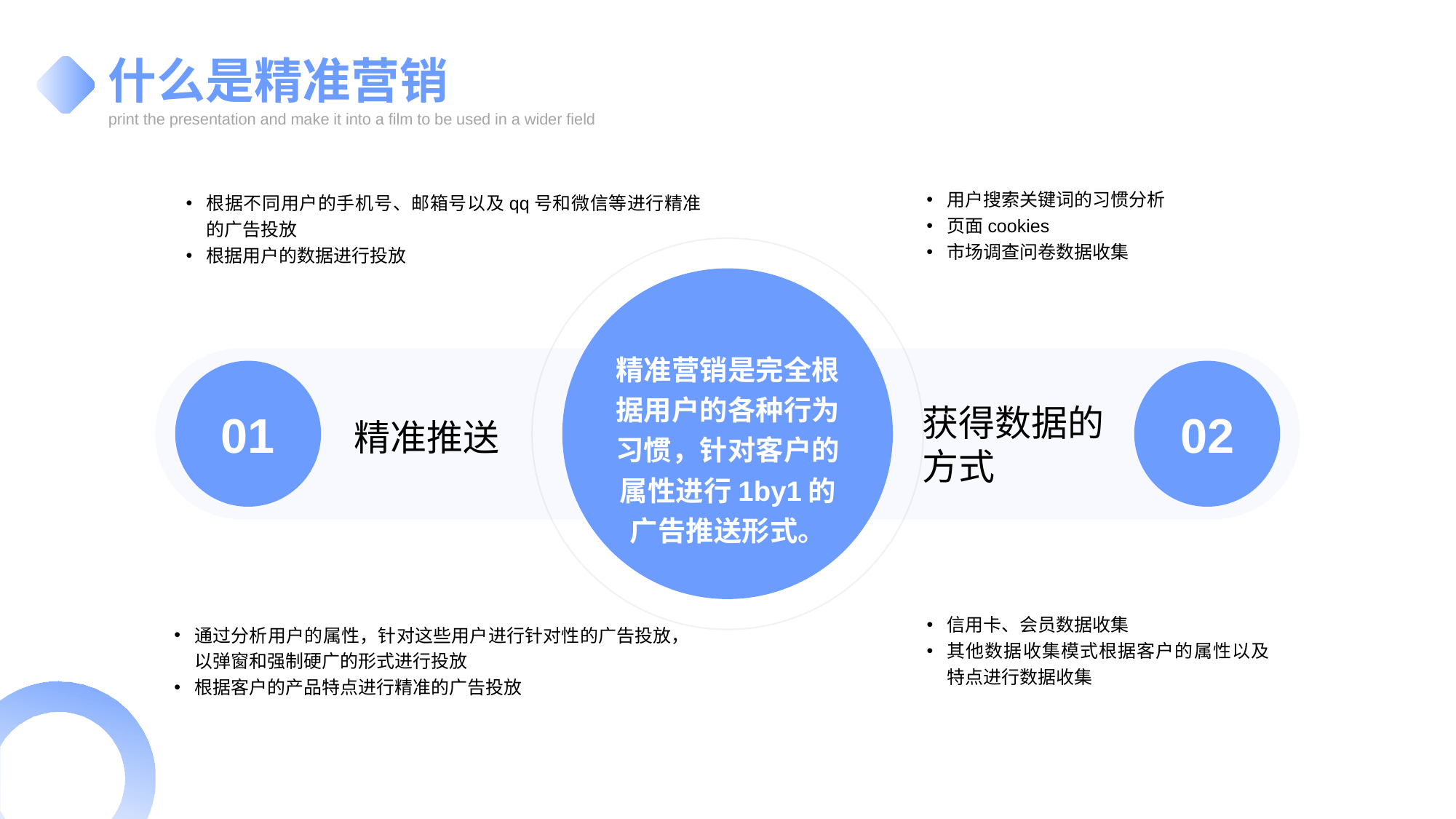

什么是精准营销
print the presentation and make it into a film to be used in a wider field
用户搜索关键词的习惯分析
页面cookies
市场调查问卷数据收集

根据不同用户的手机号、邮箱号以及qq号和微信等进行精准的广告投放
根据用户的数据进行投放

精准营销是完全根据用户的各种行为习惯，针对客户的属性进行1by1的广告推送形式。

01
02
获得数据的方式
精准推送
信用卡、会员数据收集
其他数据收集模式根据客户的属性以及特点进行数据收集

通过分析用户的属性，针对这些用户进行针对性的广告投放，以弹窗和强制硬广的形式进行投放
根据客户的产品特点进行精准的广告投放